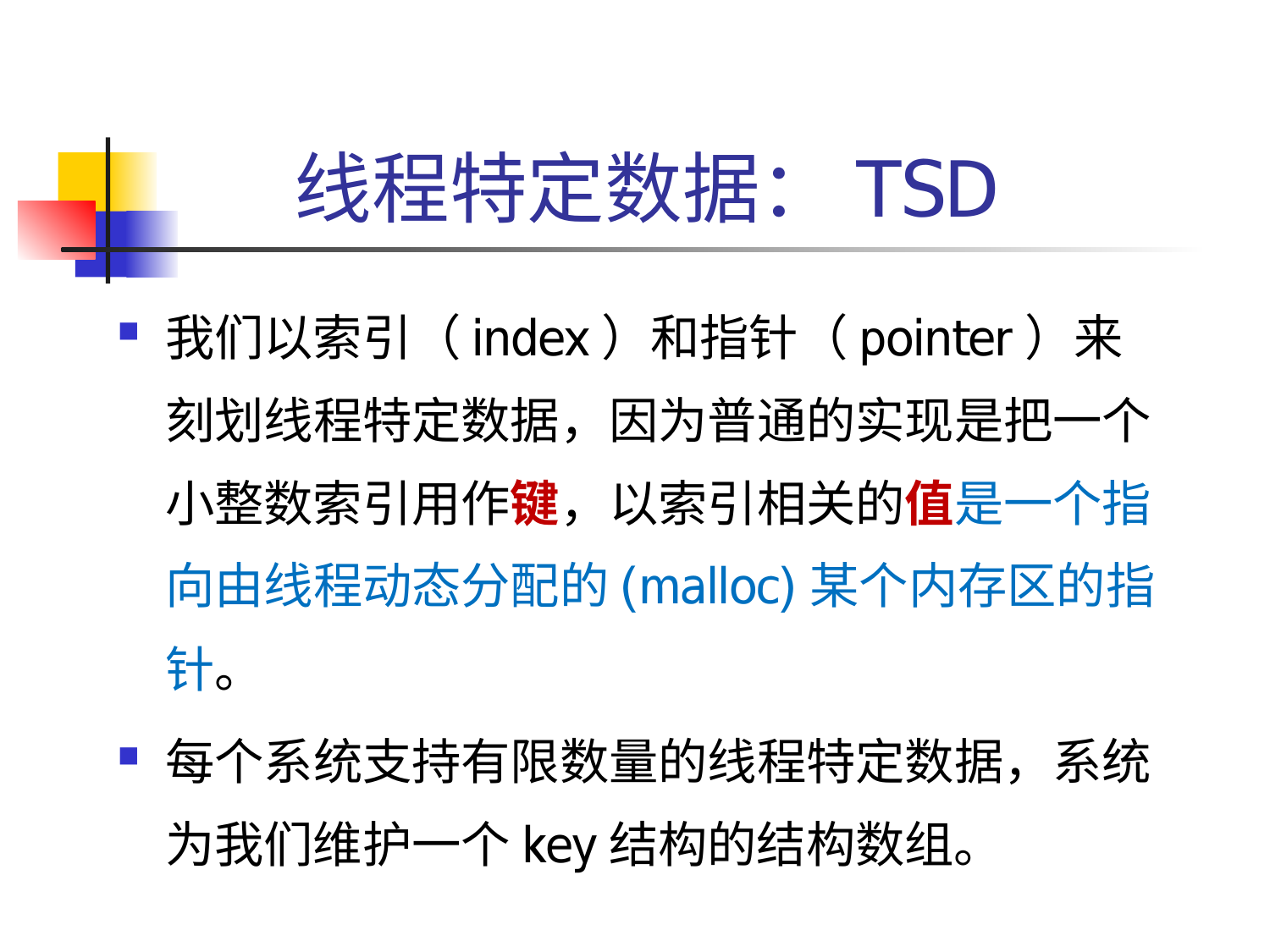

# 线程特定数据：TSD
我们以索引（index）和指针（pointer）来刻划线程特定数据，因为普通的实现是把一个小整数索引用作键，以索引相关的值是一个指向由线程动态分配的(malloc)某个内存区的指针。
每个系统支持有限数量的线程特定数据，系统为我们维护一个key结构的结构数组。